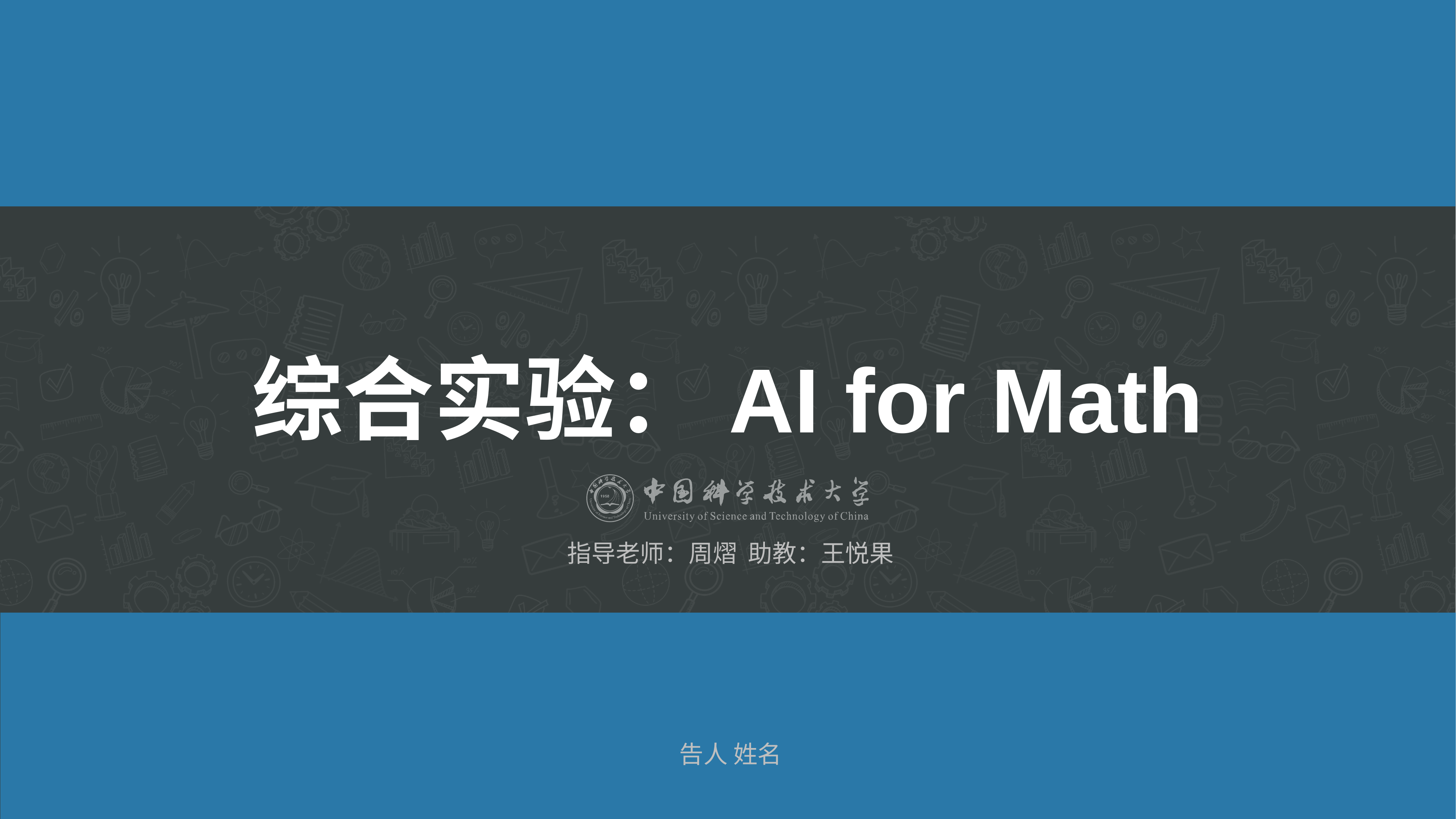

# 综合实验：AI for Math
指导老师：周熠  助教：王悦果
告人 姓名